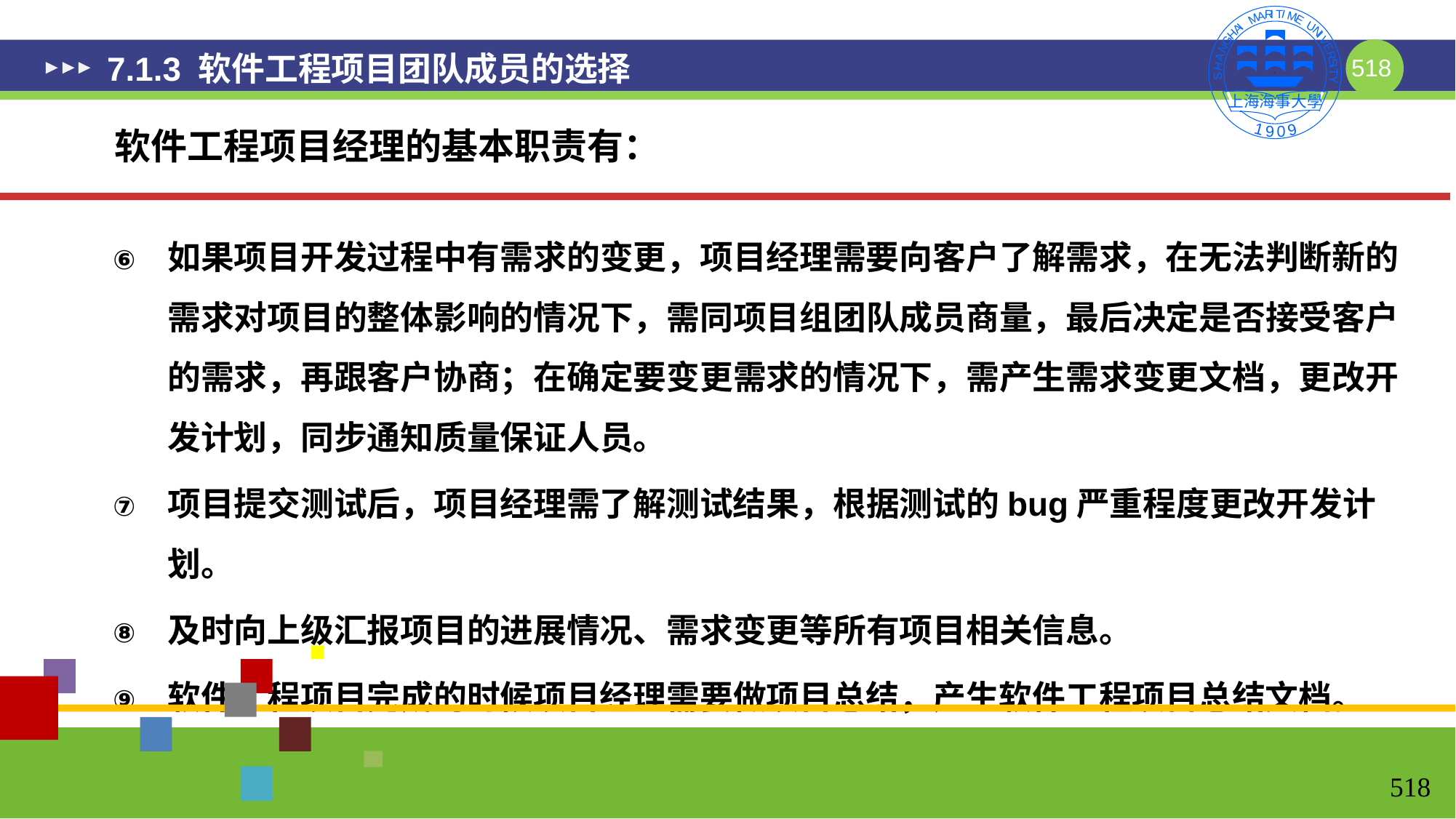

# 7.1.3 软件工程项目团队成员的选择
软件工程项目经理的基本职责有：

如果项目开发过程中有需求的变更，项目经理需要向客户了解需求，在无法判断新的需求对项目的整体影响的情况下，需同项目组团队成员商量，最后决定是否接受客户的需求，再跟客户协商；在确定要变更需求的情况下，需产生需求变更文档，更改开发计划，同步通知质量保证人员。
项目提交测试后，项目经理需了解测试结果，根据测试的bug严重程度更改开发计划。
及时向上级汇报项目的进展情况、需求变更等所有项目相关信息。
软件工程项目完成的时候项目经理需要做项目总结，产生软件工程项目总结文档。

518

518